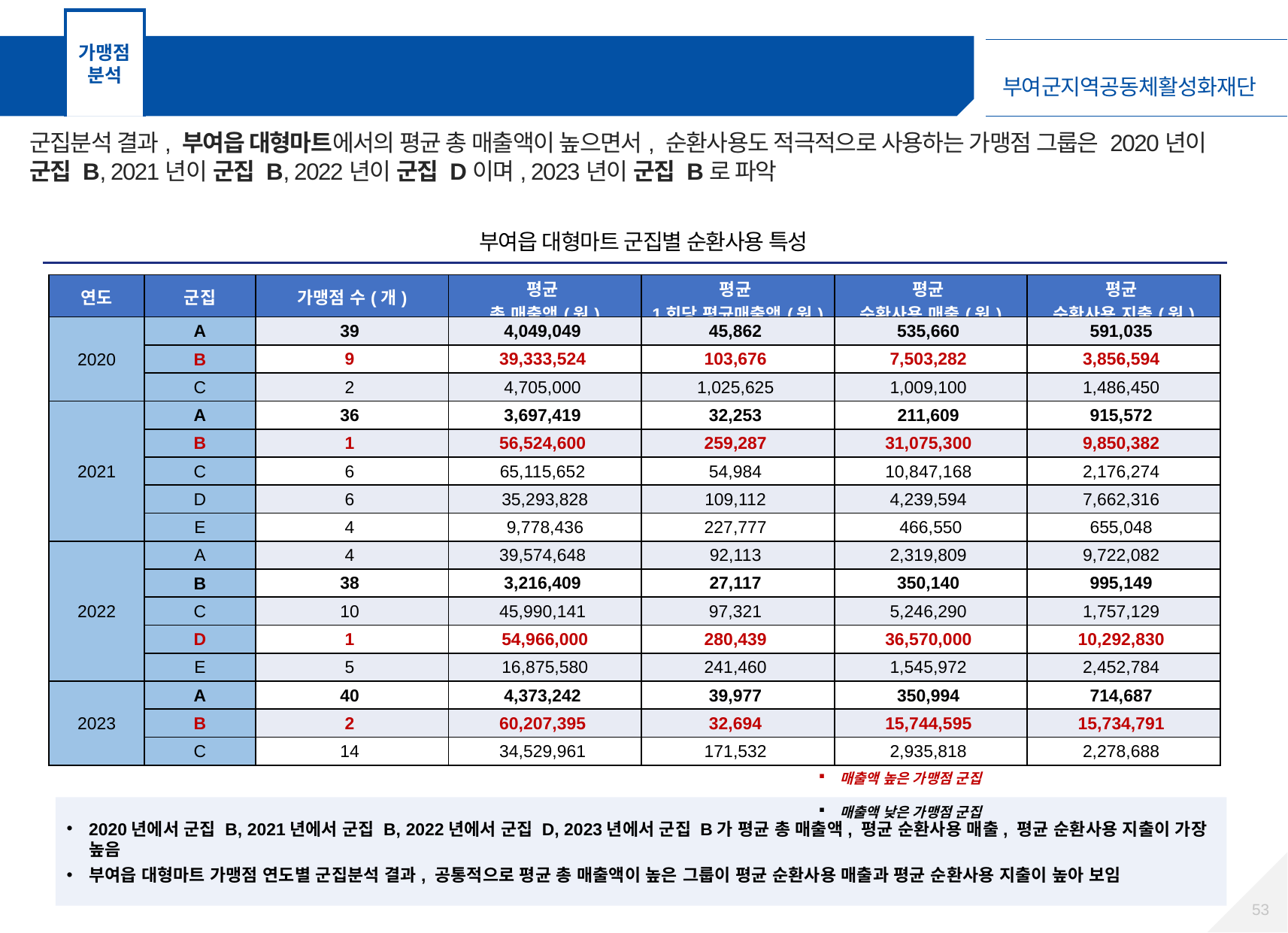

가맹점
분석
가맹점 군집분석 – 부여읍 대형마트 가맹점
군집분석 결과, 부여읍 대형마트에서의 평균 총 매출액이 높으면서, 순환사용도 적극적으로 사용하는 가맹점 그룹은 2020년이 군집 B, 2021년이 군집 B, 2022년이 군집 D이며, 2023년이 군집 B로 파악
부여읍 대형마트 군집별 순환사용 특성
| 연도 | 군집 | 가맹점 수(개) | 평균 총 매출액(원) | 평균 1회당 평균매출액(원) | 평균 순환사용 매출(원) | 평균 순환사용 지출(원) |
| --- | --- | --- | --- | --- | --- | --- |
| 2020 | A | 39 | 4,049,049 | 45,862 | 535,660 | 591,035 |
|  | B | 9 | 39,333,524 | 103,676 | 7,503,282 | 3,856,594 |
|  | C | 2 | 4,705,000 | 1,025,625 | 1,009,100 | 1,486,450 |
| 2021 | A | 36 | 3,697,419 | 32,253 | 211,609 | 915,572 |
|  | B | 1 | 56,524,600 | 259,287 | 31,075,300 | 9,850,382 |
|  | C | 6 | 65,115,652 | 54,984 | 10,847,168 | 2,176,274 |
|  | D | 6 | 35,293,828 | 109,112 | 4,239,594 | 7,662,316 |
|  | E | 4 | 9,778,436 | 227,777 | 466,550 | 655,048 |
| 2022 | A | 4 | 39,574,648 | 92,113 | 2,319,809 | 9,722,082 |
|  | B | 38 | 3,216,409 | 27,117 | 350,140 | 995,149 |
|  | C | 10 | 45,990,141 | 97,321 | 5,246,290 | 1,757,129 |
|  | D | 1 | 54,966,000 | 280,439 | 36,570,000 | 10,292,830 |
|  | E | 5 | 16,875,580 | 241,460 | 1,545,972 | 2,452,784 |
| 2023 | A | 40 | 4,373,242 | 39,977 | 350,994 | 714,687 |
|  | B | 2 | 60,207,395 | 32,694 | 15,744,595 | 15,734,791 |
|  | C | 14 | 34,529,961 | 171,532 | 2,935,818 | 2,278,688 |
매출액 높은 가맹점 군집

매출액 낮은 가맹점 군집
2020년에서 군집 B, 2021년에서 군집 B, 2022년에서 군집 D, 2023년에서 군집 B가 평균 총 매출액, 평균 순환사용 매출, 평균 순환사용 지출이 가장 높음
부여읍 대형마트 가맹점 연도별 군집분석 결과, 공통적으로 평균 총 매출액이 높은 그룹이 평균 순환사용 매출과 평균 순환사용 지출이 높아 보임
53